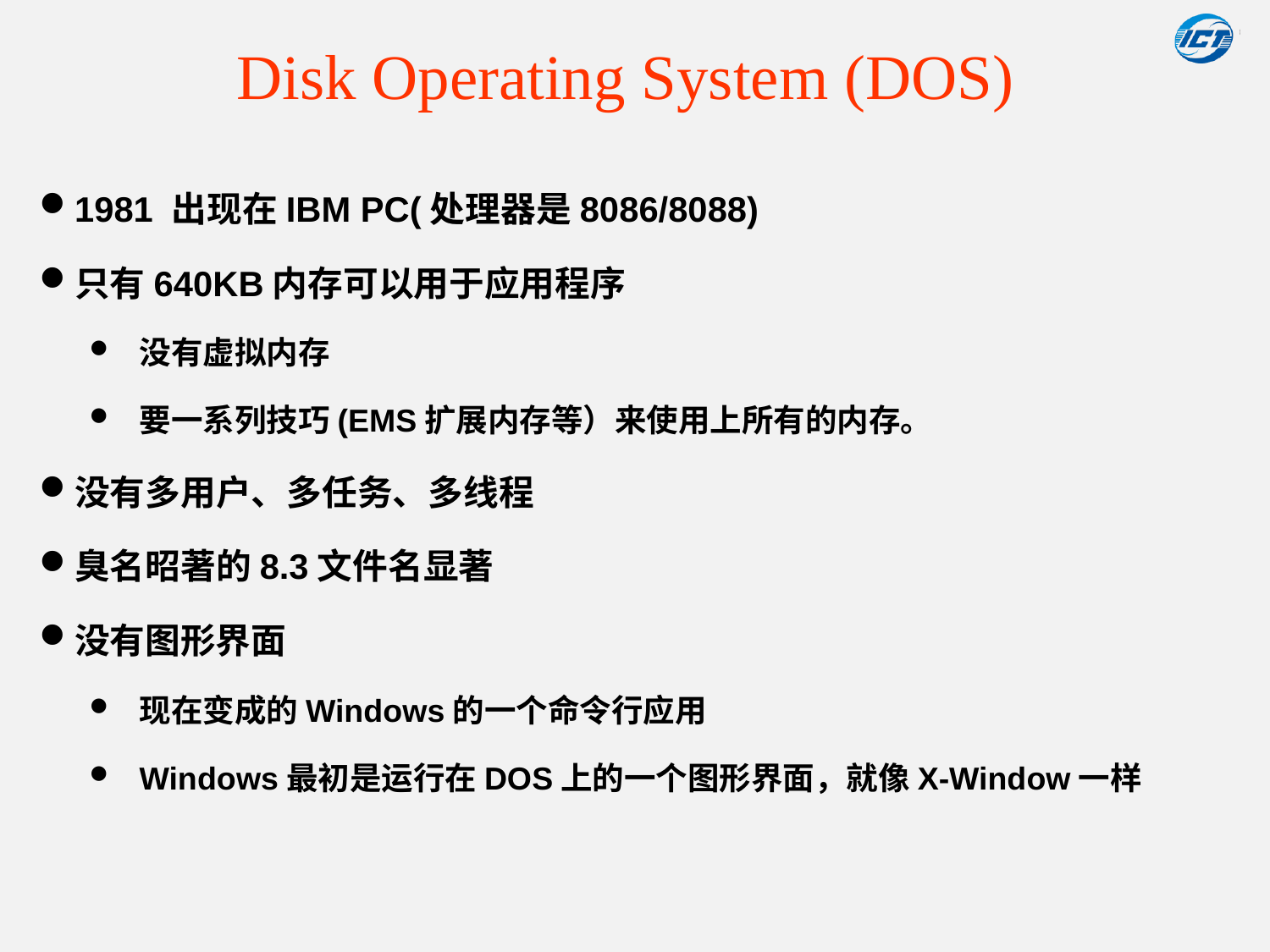

# Disk Operating System (DOS)
1981 出现在IBM PC(处理器是8086/8088)
只有640KB内存可以用于应用程序
没有虚拟内存
要一系列技巧(EMS扩展内存等）来使用上所有的内存。
没有多用户、多任务、多线程
臭名昭著的8.3文件名显著
没有图形界面
现在变成的Windows的一个命令行应用
Windows最初是运行在DOS上的一个图形界面，就像X-Window一样